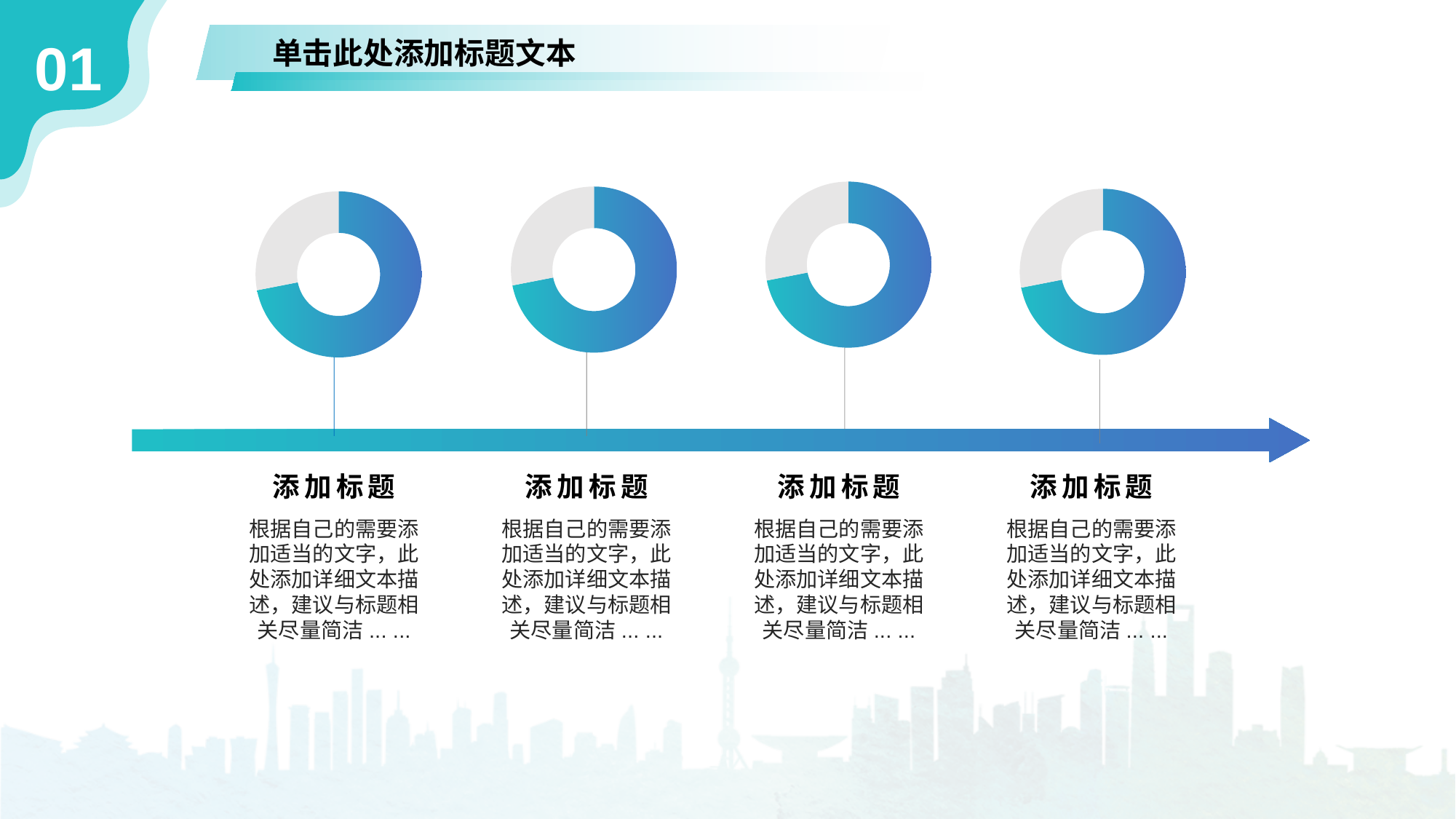

01

单击此处添加标题文本

### Chart

| Category | 销售额 |
|---|---|
| 第一季度 | 8.2 |
| 第二季度 | 3.2 |

### Chart

| Category | 销售额 |
|---|---|
| 第一季度 | 8.2 |
| 第二季度 | 3.2 |

### Chart

| Category | 销售额 |
|---|---|
| 第一季度 | 8.2 |
| 第二季度 | 3.2 |

### Chart

| Category | 销售额 |
|---|---|
| 第一季度 | 8.2 |
| 第二季度 | 3.2 |
添加标题
根据自己的需要添加适当的文字，此处添加详细文本描述，建议与标题相关尽量简洁... ...
添加标题
根据自己的需要添加适当的文字，此处添加详细文本描述，建议与标题相关尽量简洁... ...
添加标题
根据自己的需要添加适当的文字，此处添加详细文本描述，建议与标题相关尽量简洁... ...
添加标题
根据自己的需要添加适当的文字，此处添加详细文本描述，建议与标题相关尽量简洁... ...